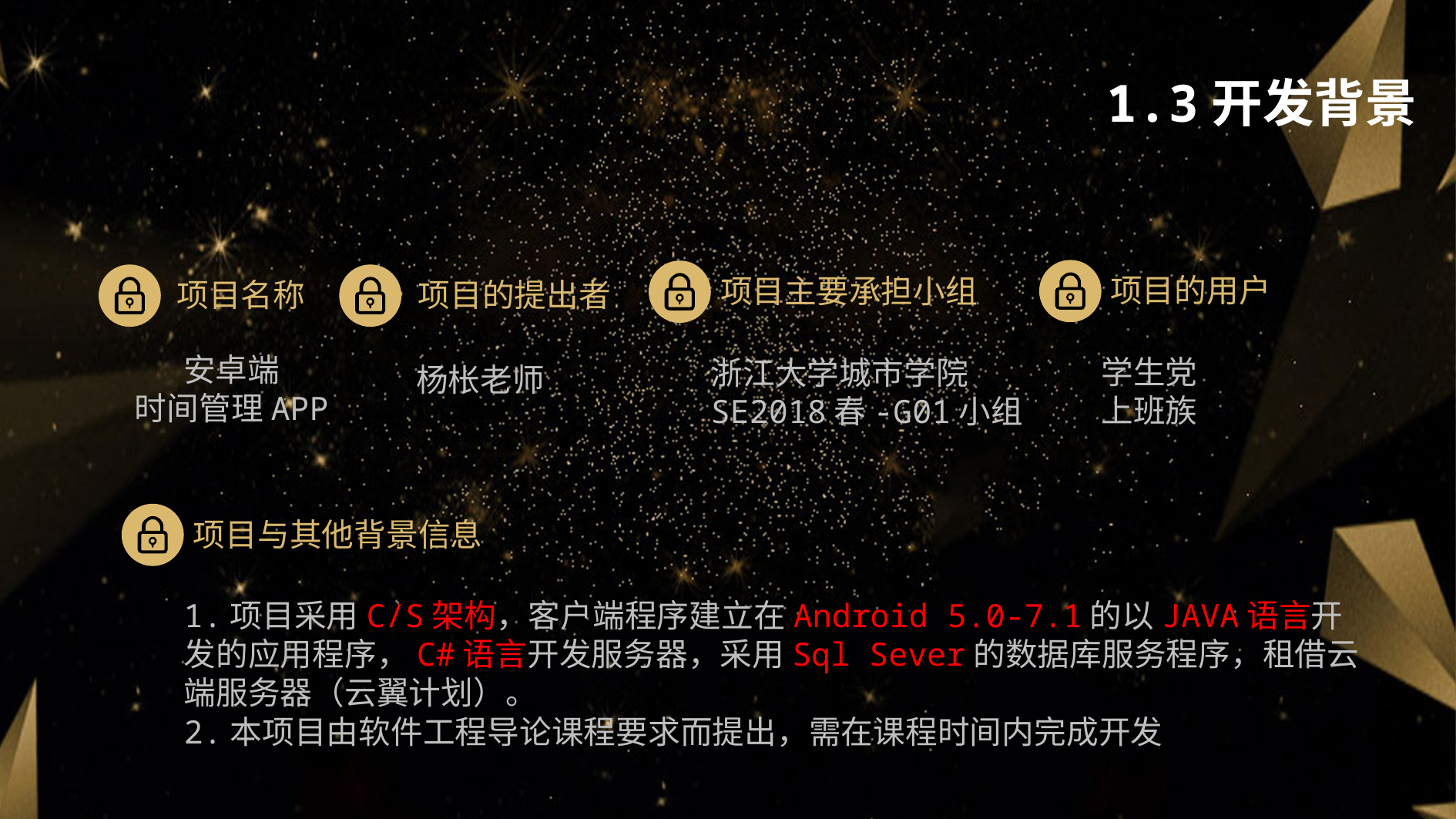

1.3开发背景

项目的用户
项目主要承担小组

项目名称
项目的提出者

安卓端
时间管理APP
学生党
上班族
浙江大学城市学院
SE2018春-G01小组
杨枨老师

项目与其他背景信息

1.项目采用C/S架构，客户端程序建立在Android 5.0-7.1的以JAVA语言开发的应用程序，C#语言开发服务器，采用Sql Sever的数据库服务程序，租借云端服务器（云翼计划）。
2.本项目由软件工程导论课程要求而提出，需在课程时间内完成开发